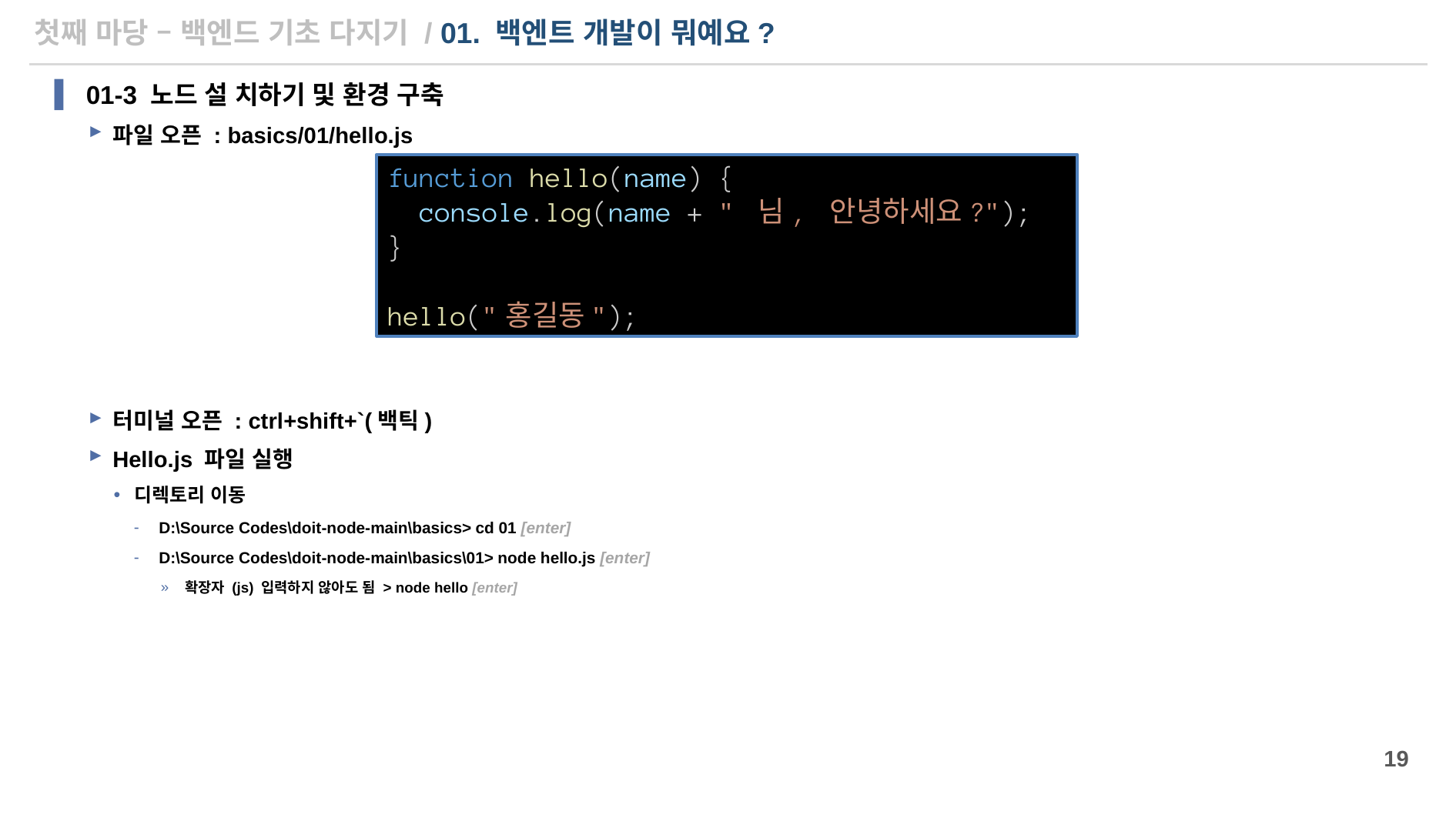

# 첫째 마당 – 백엔드 기초 다지기 / 01. 백엔트 개발이 뭐예요?
01-3 노드 설 치하기 및 환경 구축
파일 오픈 : basics/01/hello.js

터미널 오픈 : ctrl+shift+`(백틱)
Hello.js 파일 실행
디렉토리 이동
D:\Source Codes\doit-node-main\basics> cd 01 [enter]
D:\Source Codes\doit-node-main\basics\01> node hello.js [enter]
확장자 (js) 입력하지 않아도 됨 > node hello [enter]

function hello(name) {
  console.log(name + " 님, 안녕하세요?");
}
hello("홍길동");
19